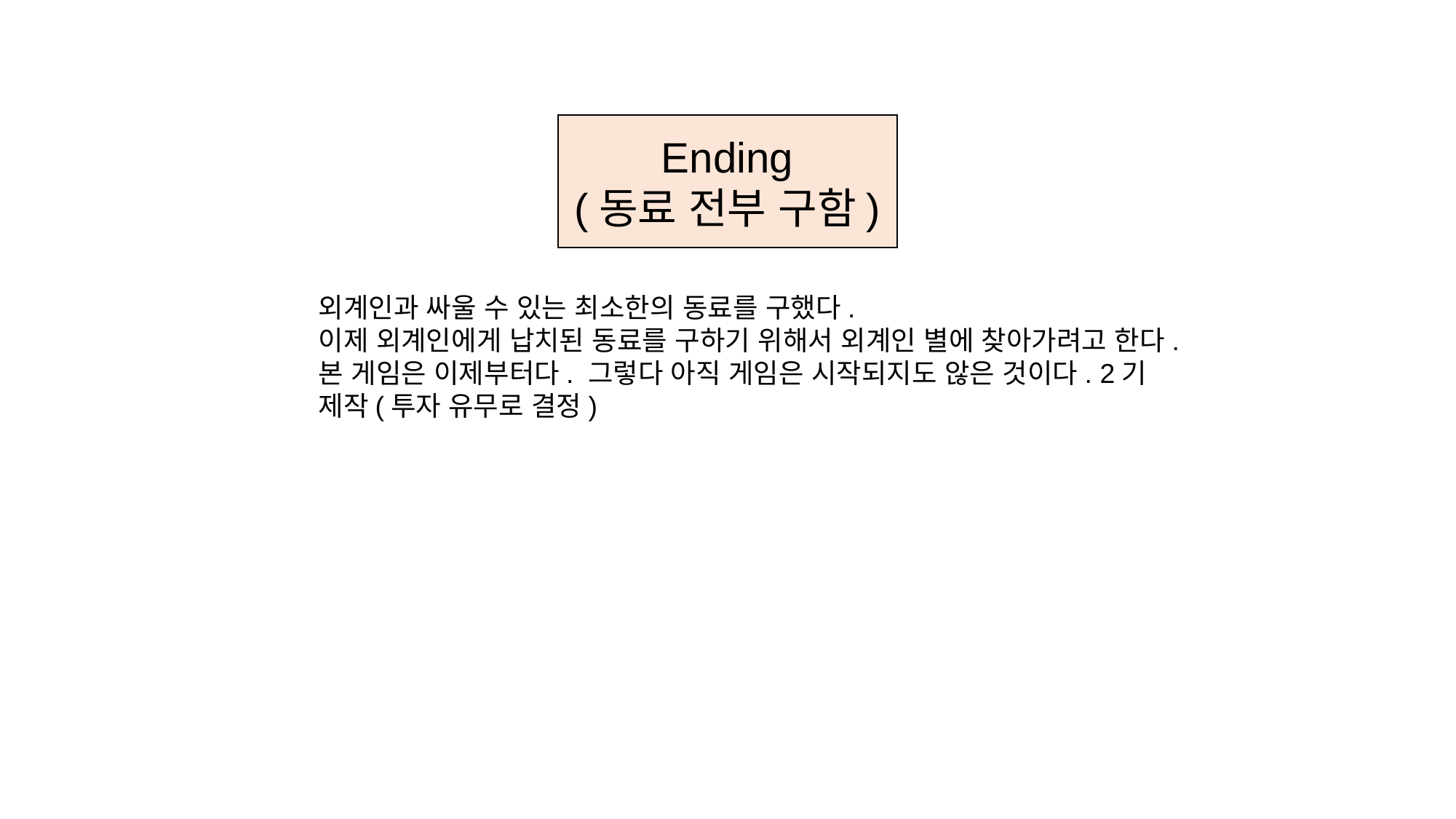

Ending
(동료 전부 구함)
외계인과 싸울 수 있는 최소한의 동료를 구했다.
이제 외계인에게 납치된 동료를 구하기 위해서 외계인 별에 찾아가려고 한다. 본 게임은 이제부터다. 그렇다 아직 게임은 시작되지도 않은 것이다. 2기 제작(투자 유무로 결정)